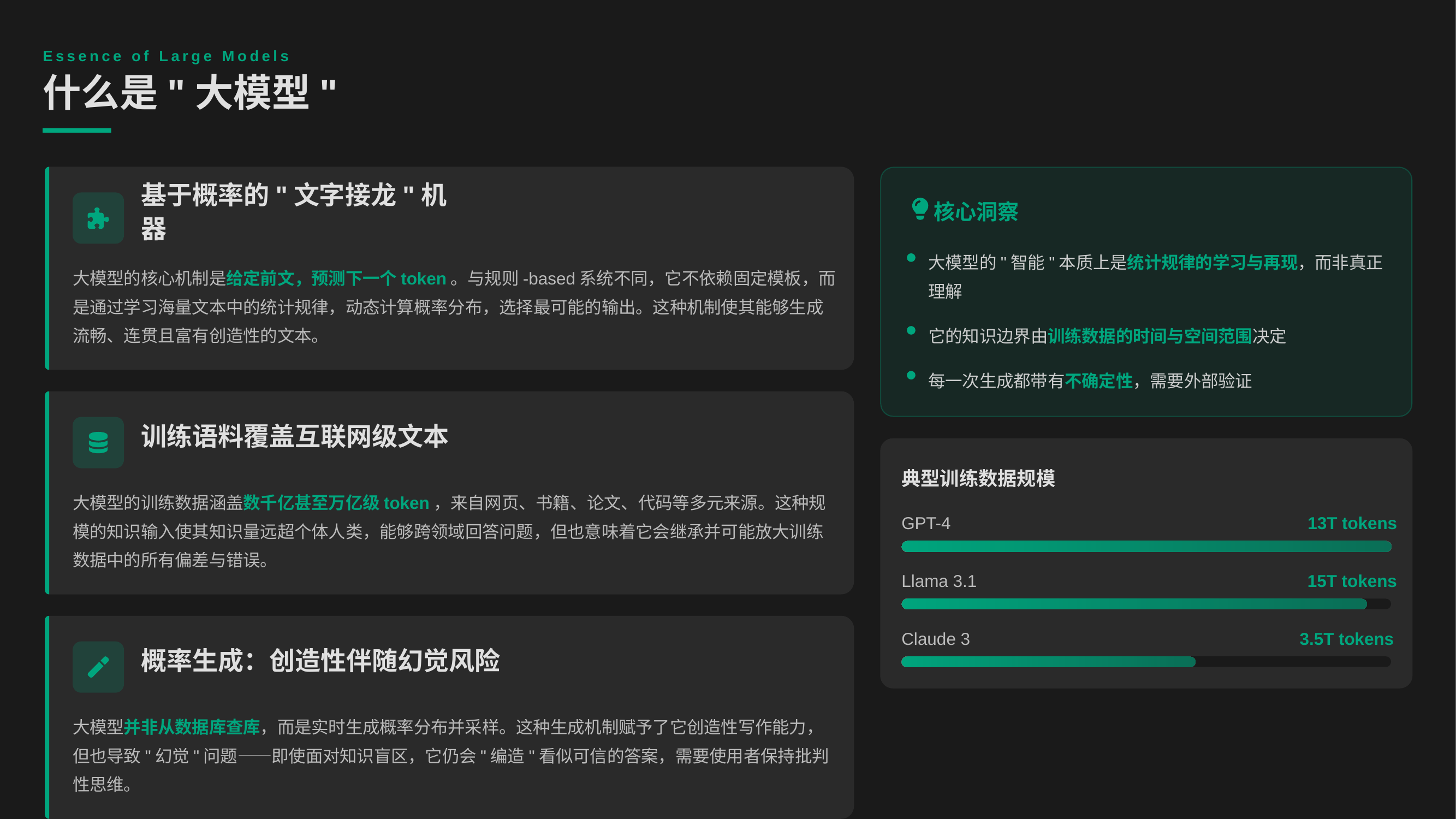

Essence of Large Models
什么是"大模型"

基于概率的"文字接龙"机器
核心洞察

大模型的"智能"本质上是统计规律的学习与再现，而非真正理解

大模型的核心机制是给定前文，预测下一个token。与规则-based系统不同，它不依赖固定模板，而是通过学习海量文本中的统计规律，动态计算概率分布，选择最可能的输出。这种机制使其能够生成流畅、连贯且富有创造性的文本。
它的知识边界由训练数据的时间与空间范围决定

每一次生成都带有不确定性，需要外部验证

训练语料覆盖互联网级文本

典型训练数据规模
大模型的训练数据涵盖数千亿甚至万亿级token，来自网页、书籍、论文、代码等多元来源。这种规模的知识输入使其知识量远超个体人类，能够跨领域回答问题，但也意味着它会继承并可能放大训练数据中的所有偏差与错误。
GPT-4
13T tokens

Llama 3.1
15T tokens

Claude 3
3.5T tokens

概率生成：创造性伴随幻觉风险

大模型并非从数据库查库，而是实时生成概率分布并采样。这种生成机制赋予了它创造性写作能力，但也导致"幻觉"问题——即使面对知识盲区，它仍会"编造"看似可信的答案，需要使用者保持批判性思维。